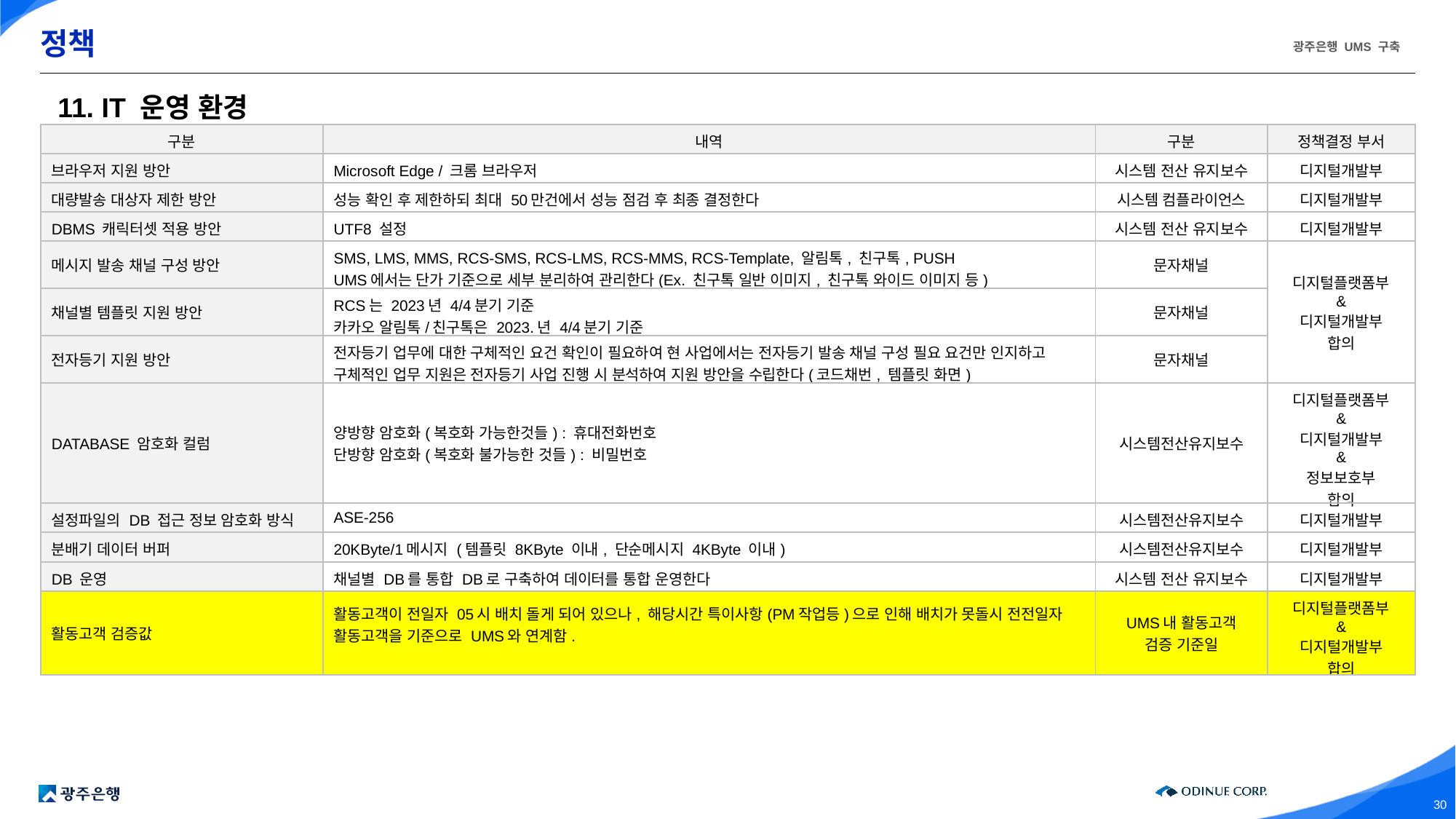

# 정책
11. IT 운영 환경
| 구분 | 내역 | 구분 | 정책결정 부서 |
| --- | --- | --- | --- |
| 브라우저 지원 방안 | Microsoft Edge / 크롬 브라우저 | 시스템 전산 유지보수 | 디지털개발부 |
| 대량발송 대상자 제한 방안 | 성능 확인 후 제한하되 최대 50만건에서 성능 점검 후 최종 결정한다 | 시스템 컴플라이언스 | 디지털개발부 |
| DBMS 캐릭터셋 적용 방안 | UTF8 설정 | 시스템 전산 유지보수 | 디지털개발부 |
| 메시지 발송 채널 구성 방안 | SMS, LMS, MMS, RCS-SMS, RCS-LMS, RCS-MMS, RCS-Template, 알림톡, 친구톡, PUSH UMS에서는 단가 기준으로 세부 분리하여 관리한다(Ex. 친구톡 일반 이미지, 친구톡 와이드 이미지 등) | 문자채널 | 디지털플랫폼부 & 디지털개발부 합의 |
| 채널별 템플릿 지원 방안 | RCS는 2023년 4/4분기 기준 카카오 알림톡/친구톡은 2023.년 4/4분기 기준 | 문자채널 |  |
| 전자등기 지원 방안 | 전자등기 업무에 대한 구체적인 요건 확인이 필요하여 현 사업에서는 전자등기 발송 채널 구성 필요 요건만 인지하고 구체적인 업무 지원은 전자등기 사업 진행 시 분석하여 지원 방안을 수립한다(코드채번, 템플릿 화면) | 문자채널 |  |
| DATABASE 암호화 컬럼 | 양방향 암호화(복호화 가능한것들) : 휴대전화번호 단방향 암호화(복호화 불가능한 것들) : 비밀번호 | 시스템전산유지보수 | 디지털플랫폼부 & 디지털개발부 & 정보보호부 합의 |
| 설정파일의 DB 접근 정보 암호화 방식 | ASE-256 | 시스템전산유지보수 | 디지털개발부 |
| 분배기 데이터 버퍼 | 20KByte/1메시지 (템플릿 8KByte 이내, 단순메시지 4KByte 이내) | 시스템전산유지보수 | 디지털개발부 |
| DB 운영 | 채널별 DB를 통합 DB로 구축하여 데이터를 통합 운영한다 | 시스템 전산 유지보수 | 디지털개발부 |
| 활동고객 검증값 | 활동고객이 전일자 05시 배치 돌게 되어 있으나, 해당시간 특이사항(PM작업등)으로 인해 배치가 못돌시 전전일자 활동고객을 기준으로 UMS와 연계함. | UMS내 활동고객 검증 기준일 | 디지털플랫폼부 & 디지털개발부 합의 |